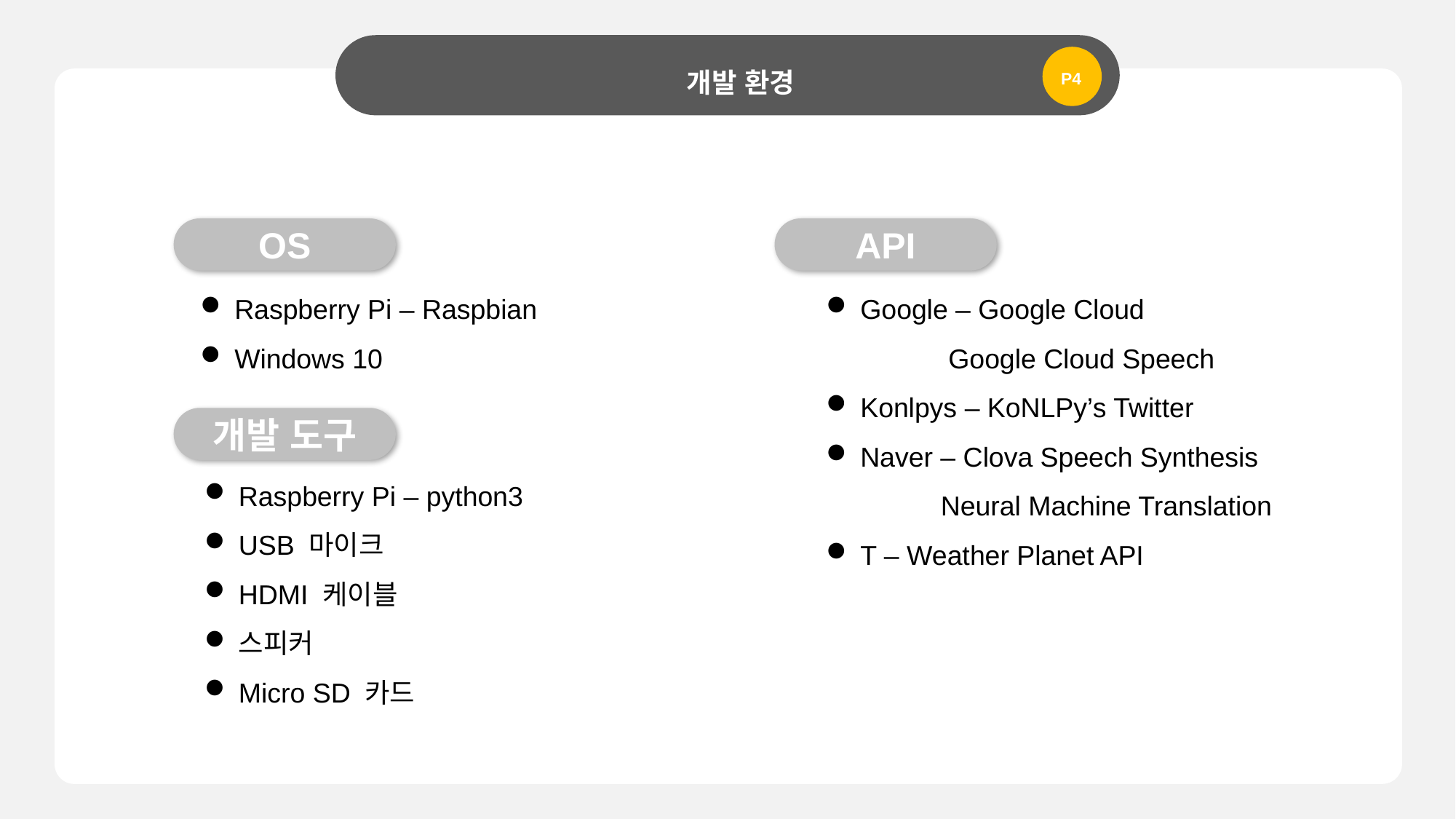

개발 환경

P4

OS
API
Raspberry Pi – Raspbian
Windows 10
Google – Google Cloud
                Google Cloud Speech
Konlpys – KoNLPy’s Twitter
Naver – Clova Speech Synthesis
               Neural Machine Translation
T – Weather Planet API
개발 도구
Raspberry Pi – python3
USB 마이크
HDMI 케이블
스피커
Micro SD 카드